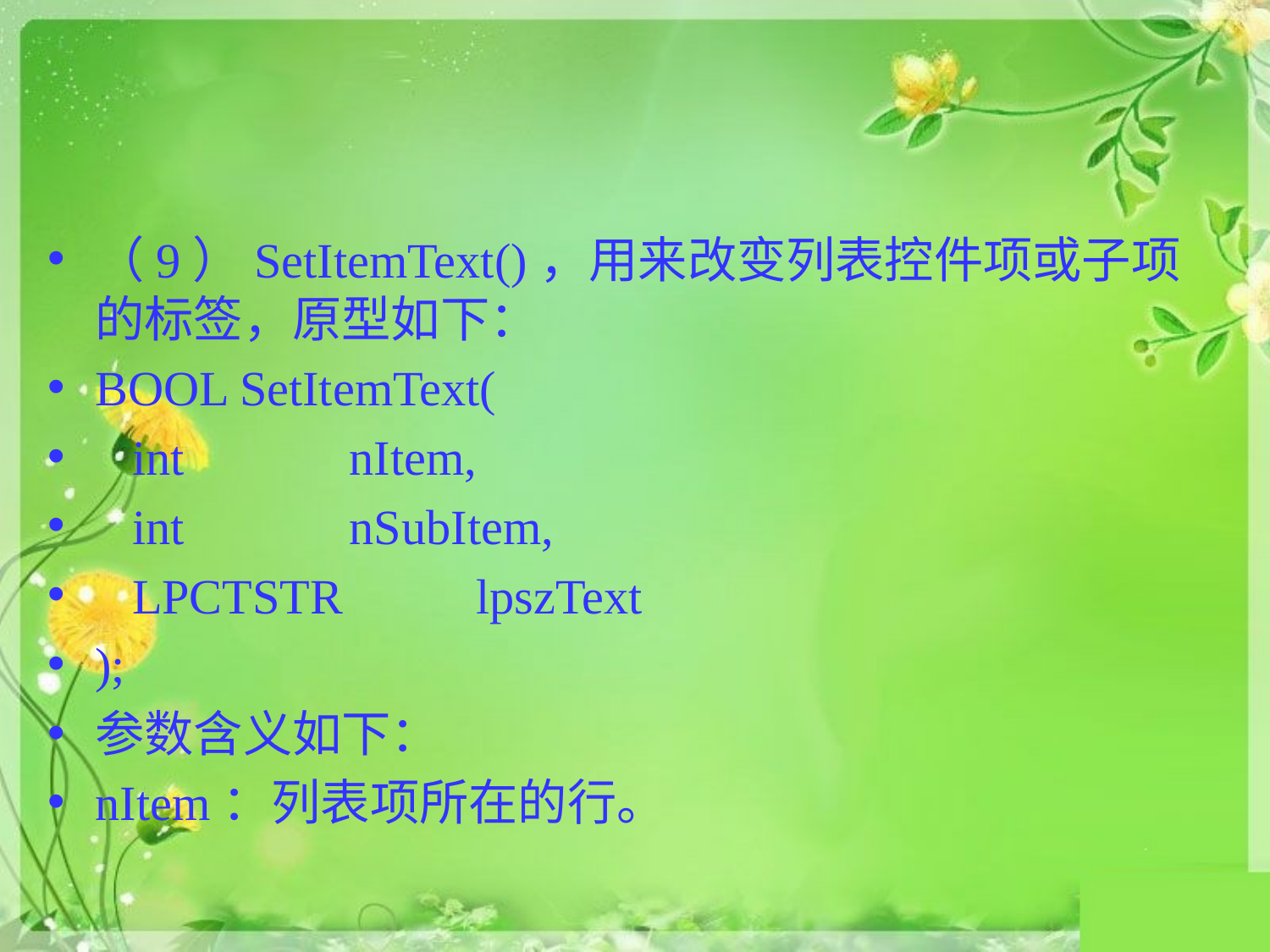

#
（9）SetItemText()，用来改变列表控件项或子项的标签，原型如下：
BOOL SetItemText(
   int 		nItem,
   int 		nSubItem,
   LPCTSTR 	lpszText
);
参数含义如下：
nItem：列表项所在的行。